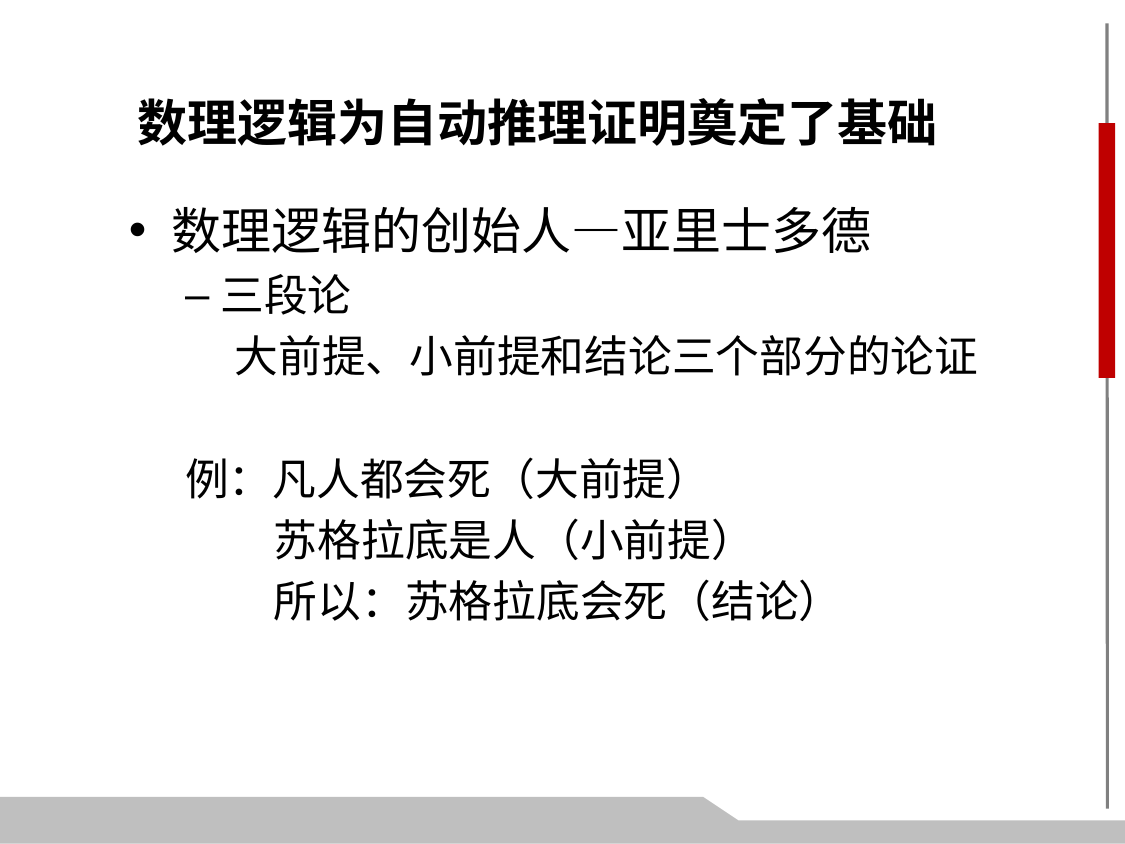

数理逻辑为自动推理证明奠定了基础
数理逻辑的创始人—亚里士多德
三段论
    大前提、小前提和结论三个部分的论证

例：凡人都会死（大前提）
        苏格拉底是人（小前提）
        所以：苏格拉底会死（结论）